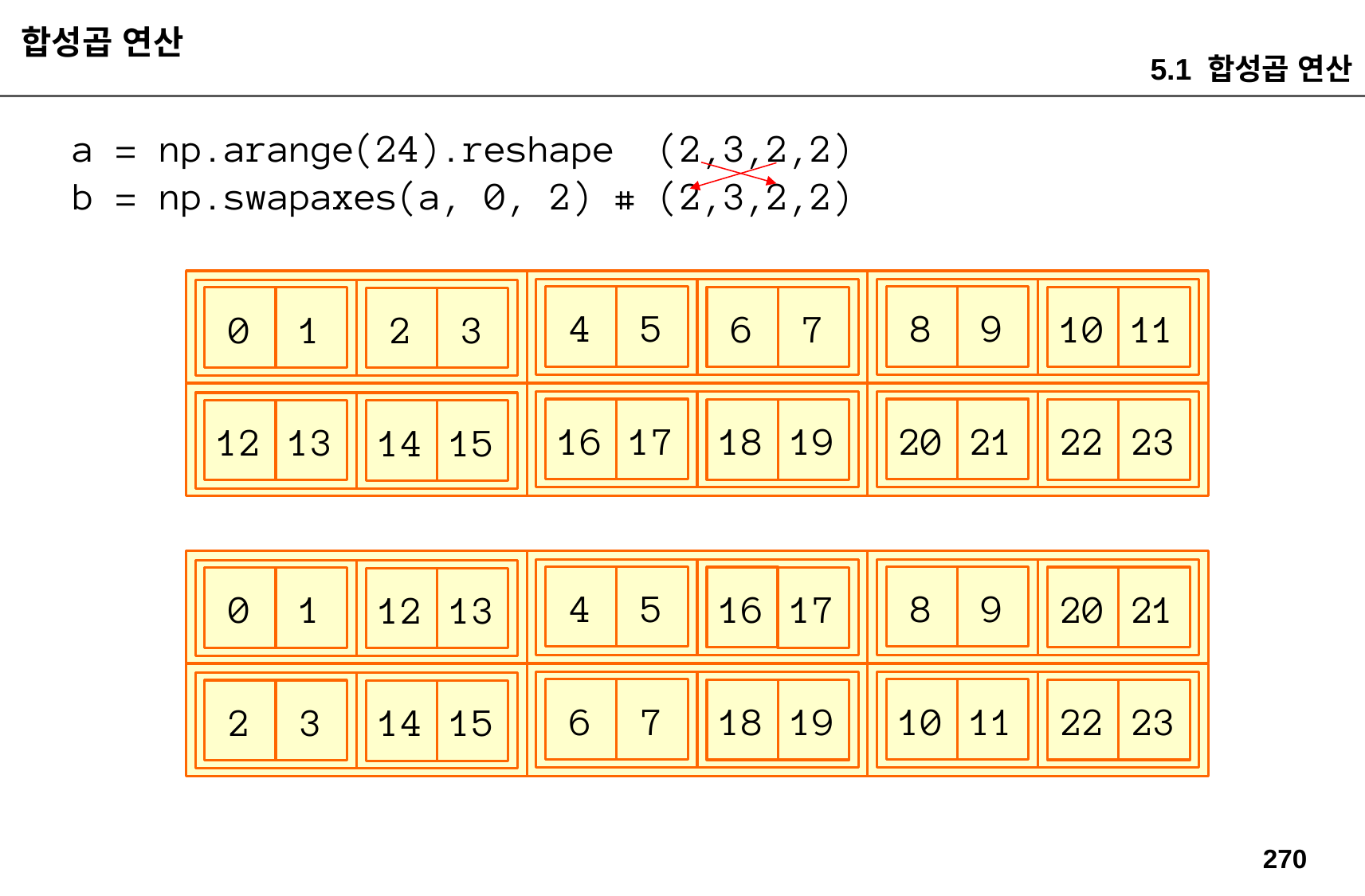

합성곱 연산
5.1 합성곱 연산
a = np.arange(24).reshape  (2,3,2,2)
b = np.swapaxes(a, 0, 2) # (2,3,2,2)

4
5
8
9
6
7
10
11
0
1
2
3

16
17
20
21
18
19
22
23
12
13
14
15

4
5
8
9
16
20
21
0
1
17
12
13

6
7
10
11
18
19
22
23
2
3
14
15